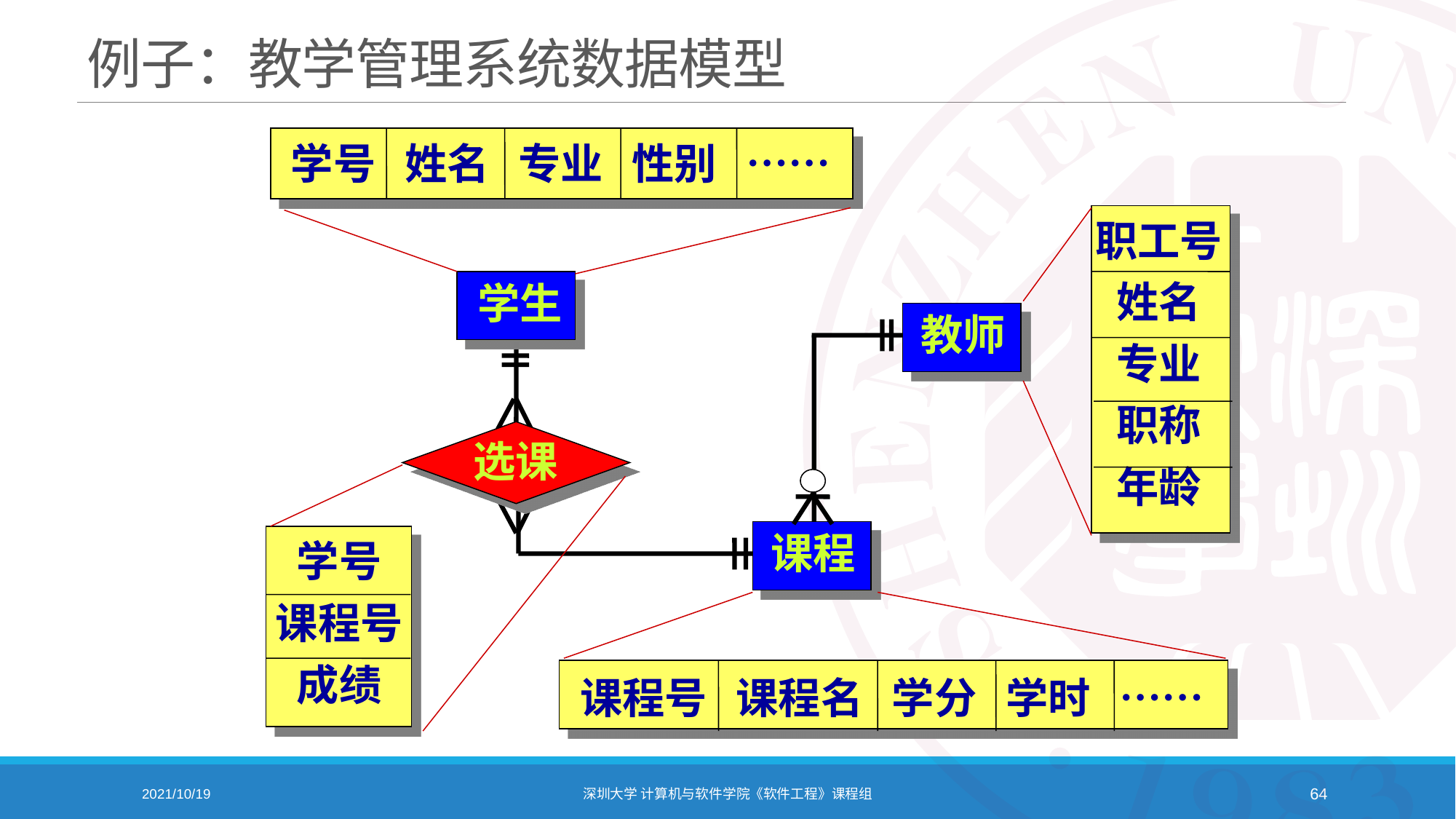

# 例子：教学管理系统数据模型

学号   姓名   专业   性别   ……

职工号
姓名
专业
职称
年龄

学生

教师

选课

课程

学号
课程号
成绩

课程号   课程名   学分   学时   ……
2021/10/19
深圳大学 计算机与软件学院《软件工程》课程组
64